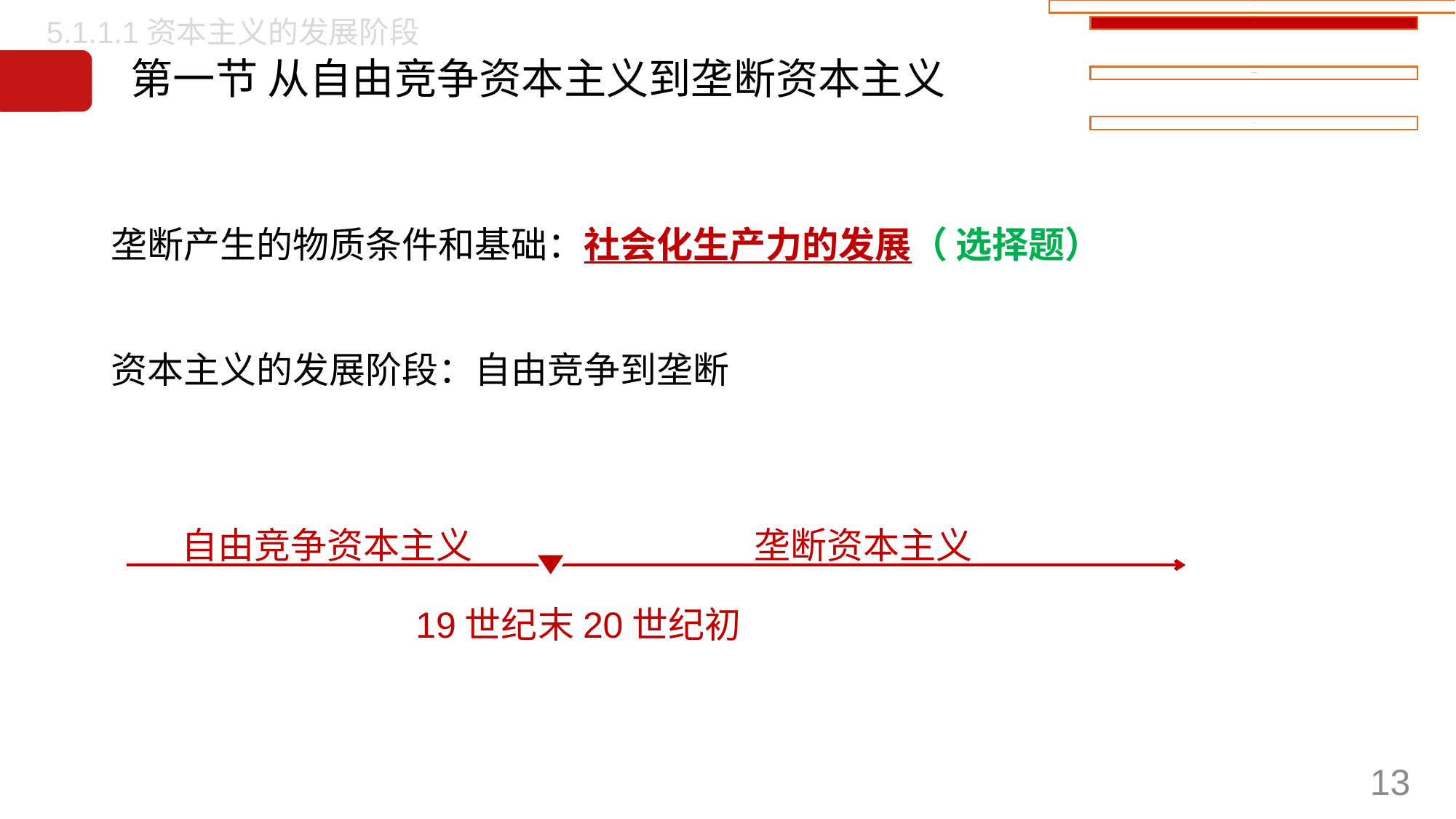

经济
自由竞争到垄断
金融资本和金融寡头
垄断利润
5.1.1.1资本主义的发展阶段
# 第一节 从自由竞争资本主义到垄断资本主义
垄断产生的物质条件和基础：社会化生产力的发展（ 选择题）
资本主义的发展阶段：自由竞争到垄断
自由竞争资本主义
垄断资本主义

19世纪末20世纪初
13